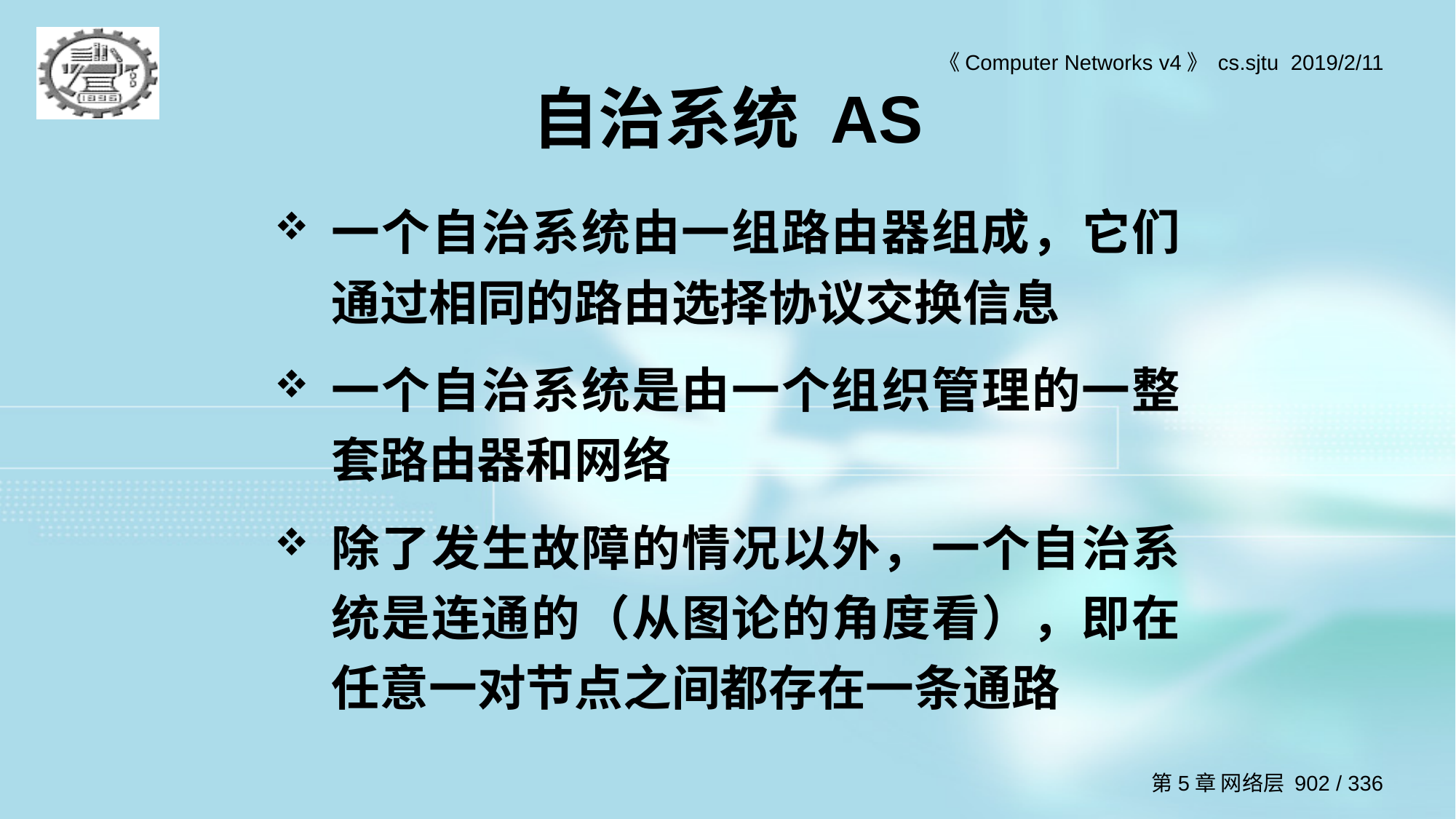

# 自治系统 AS
一个自治系统由一组路由器组成，它们通过相同的路由选择协议交换信息
一个自治系统是由一个组织管理的一整套路由器和网络
除了发生故障的情况以外，一个自治系统是连通的（从图论的角度看），即在任意一对节点之间都存在一条通路